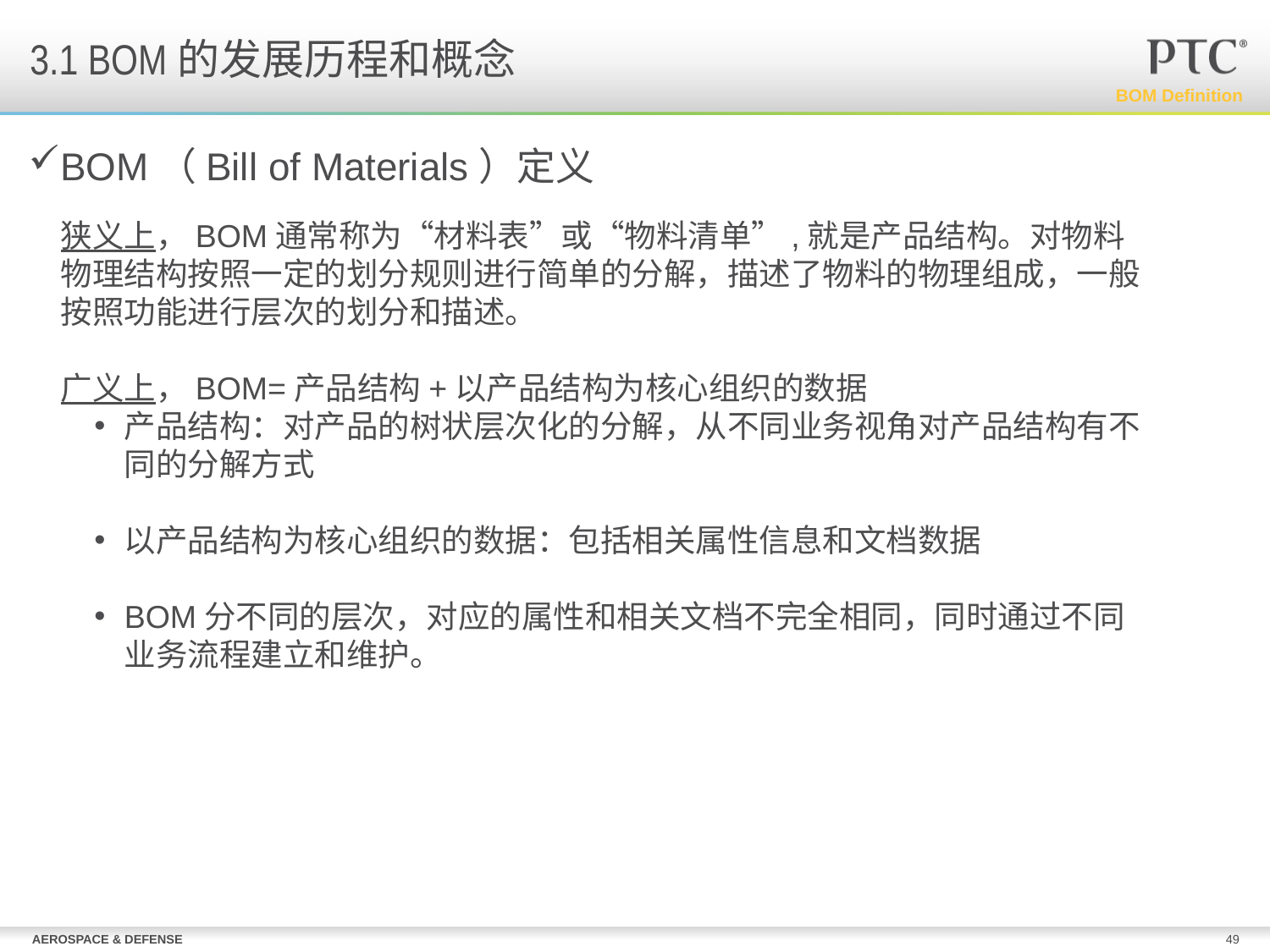

3.1 BOM的发展历程和概念
BOM Definition
# BOM（Bill of Materials）定义
狭义上，BOM通常称为“材料表”或“物料清单”,就是产品结构。对物料物理结构按照一定的划分规则进行简单的分解，描述了物料的物理组成，一般按照功能进行层次的划分和描述。

广义上，BOM=产品结构+以产品结构为核心组织的数据
产品结构：对产品的树状层次化的分解，从不同业务视角对产品结构有不同的分解方式

以产品结构为核心组织的数据：包括相关属性信息和文档数据

BOM分不同的层次，对应的属性和相关文档不完全相同，同时通过不同业务流程建立和维护。